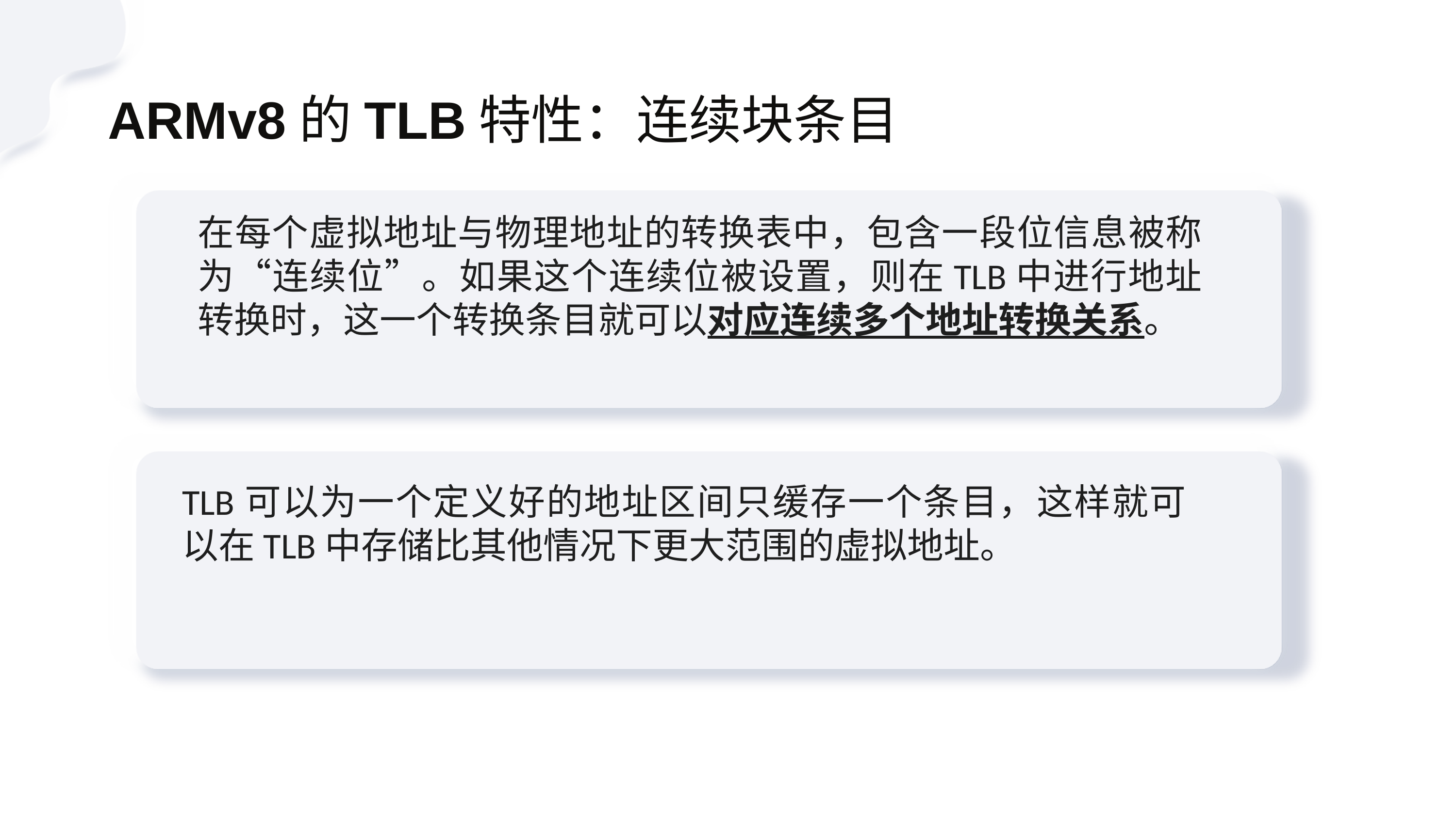

ARMv8的TLB特性：连续块条目

在每个虚拟地址与物理地址的转换表中，包含一段位信息被称为“连续位”。如果这个连续位被设置，则在TLB中进行地址转换时，这一个转换条目就可以对应连续多个地址转换关系。

TLB可以为一个定义好的地址区间只缓存一个条目，这样就可以在TLB中存储比其他情况下更大范围的虚拟地址。